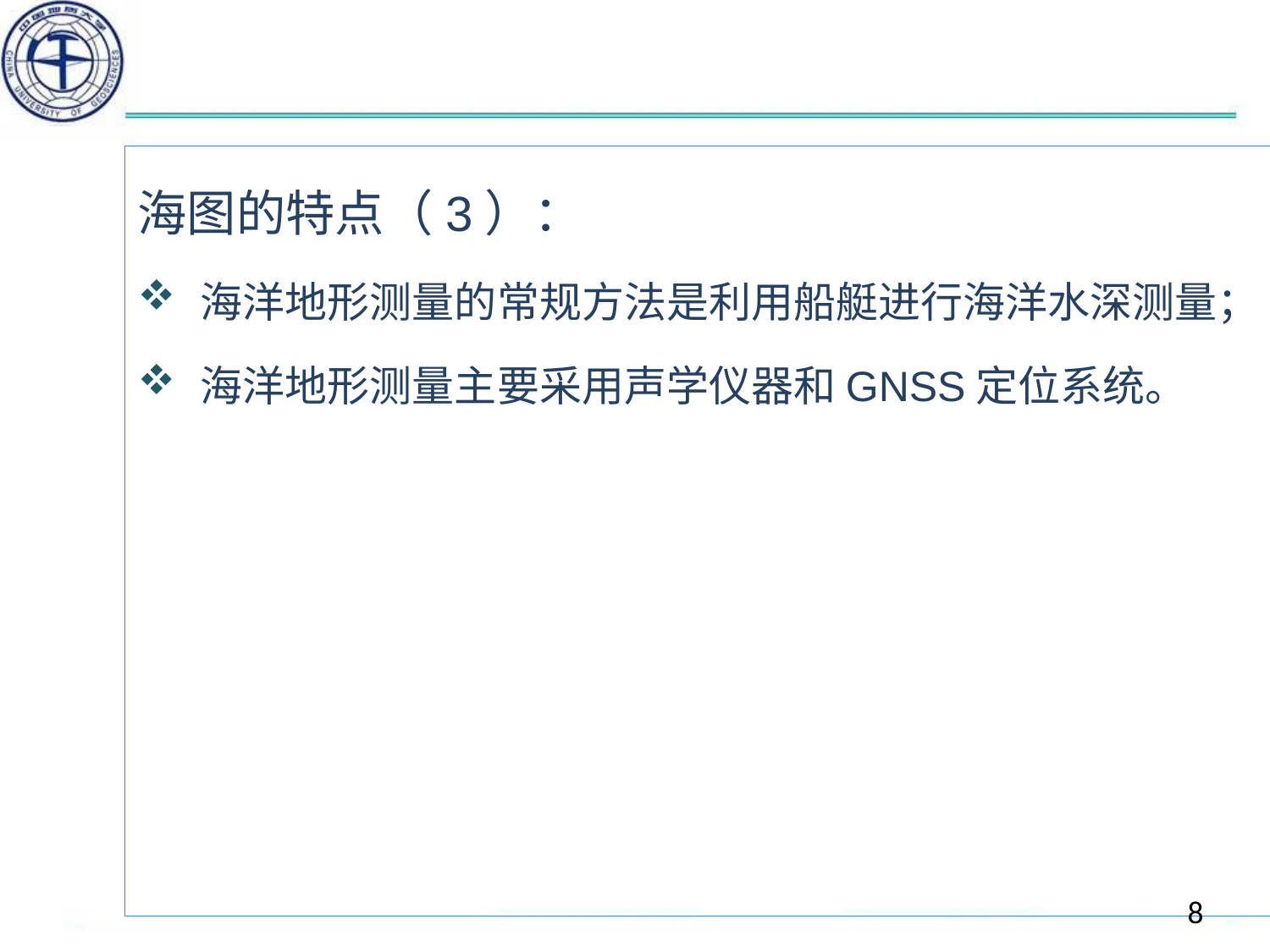

#
海图的特点（3）：
海洋地形测量的常规方法是利用船艇进行海洋水深测量；
海洋地形测量主要采用声学仪器和GNSS定位系统。

8